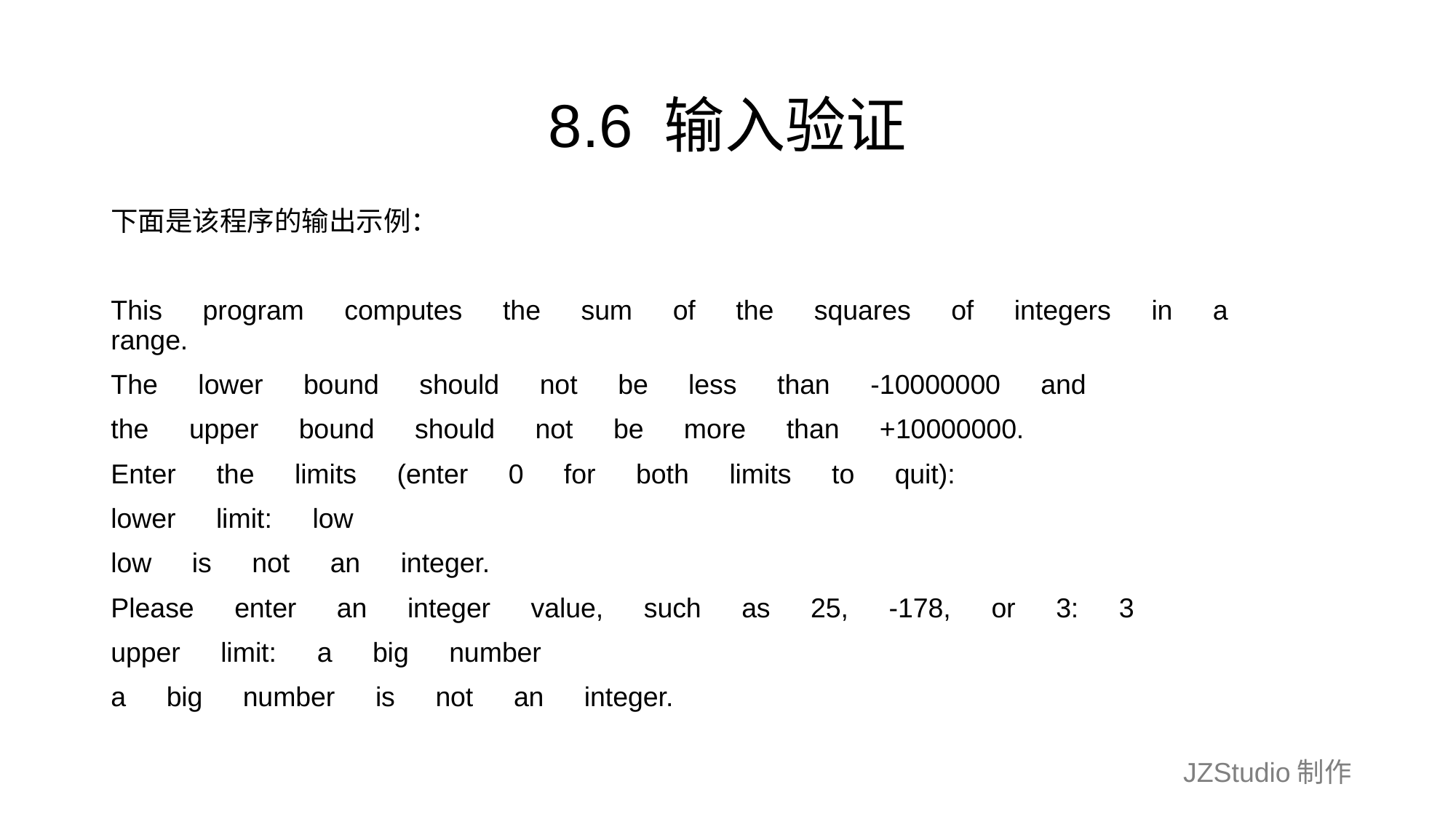

# 8.6 输入验证
下面是该程序的输出示例：

This　program　computes　the　sum　of　the　squares　of　integers　in　a　range.
The　lower　bound　should　not　be　less　than　-10000000　and
the　upper　bound　should　not　be　more　than　+10000000.
Enter　the　limits　(enter　0　for　both　limits　to　quit):
lower　limit:　low
low　is　not　an　integer.
Please　enter　an　integer　value,　such　as　25,　-178,　or　3:　3
upper　limit:　a　big　number
a　big　number　is　not　an　integer.